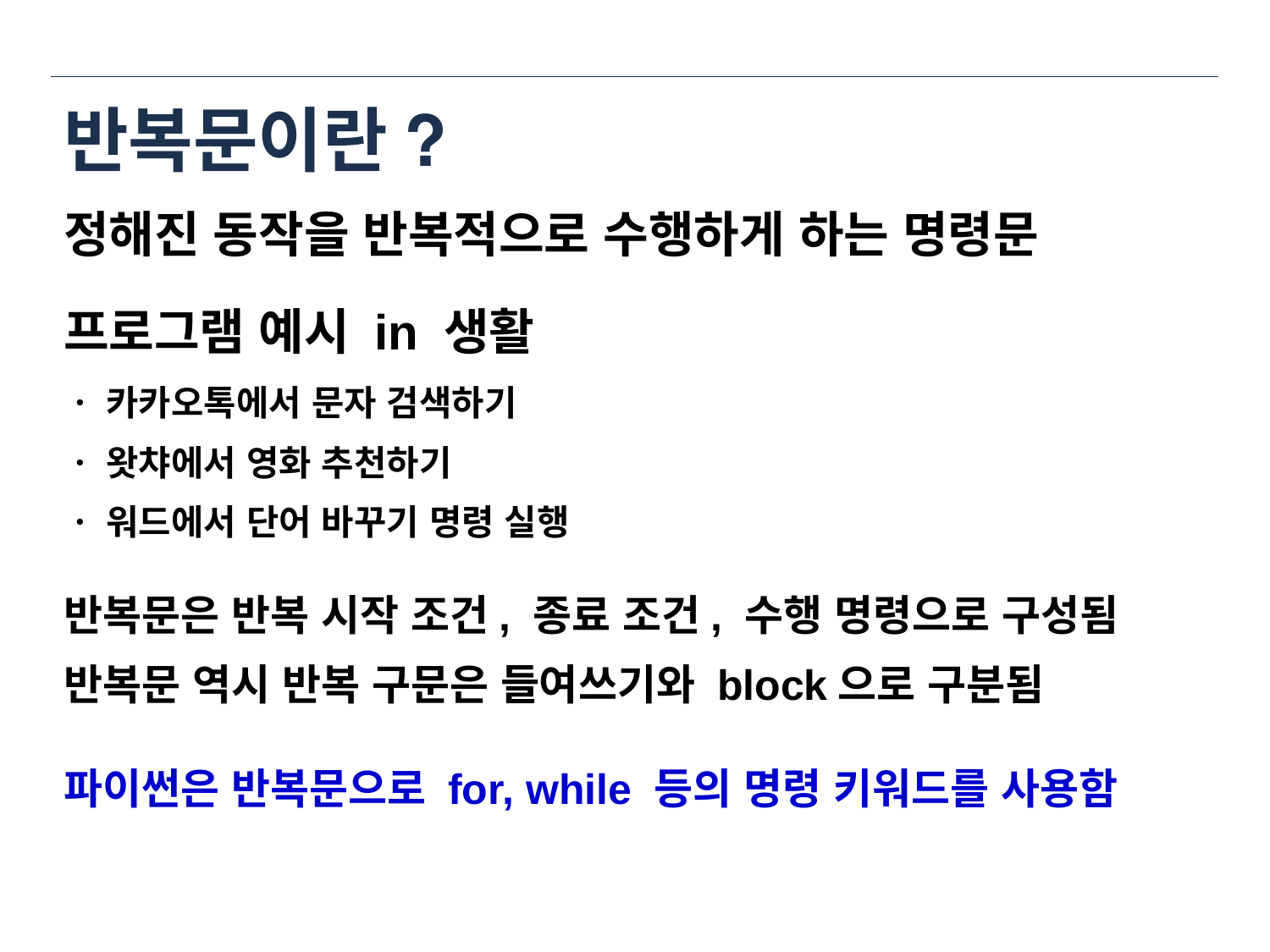

# 반복문이란?
정해진 동작을 반복적으로 수행하게 하는 명령문
프로그램 예시 in 생활
ㆍ 카카오톡에서 문자 검색하기
ㆍ 왓챠에서 영화 추천하기
ㆍ 워드에서 단어 바꾸기 명령 실행
반복문은 반복 시작 조건, 종료 조건, 수행 명령으로 구성됨
반복문 역시 반복 구문은 들여쓰기와 block으로 구분됨
파이썬은 반복문으로 for, while 등의 명령 키워드를 사용함